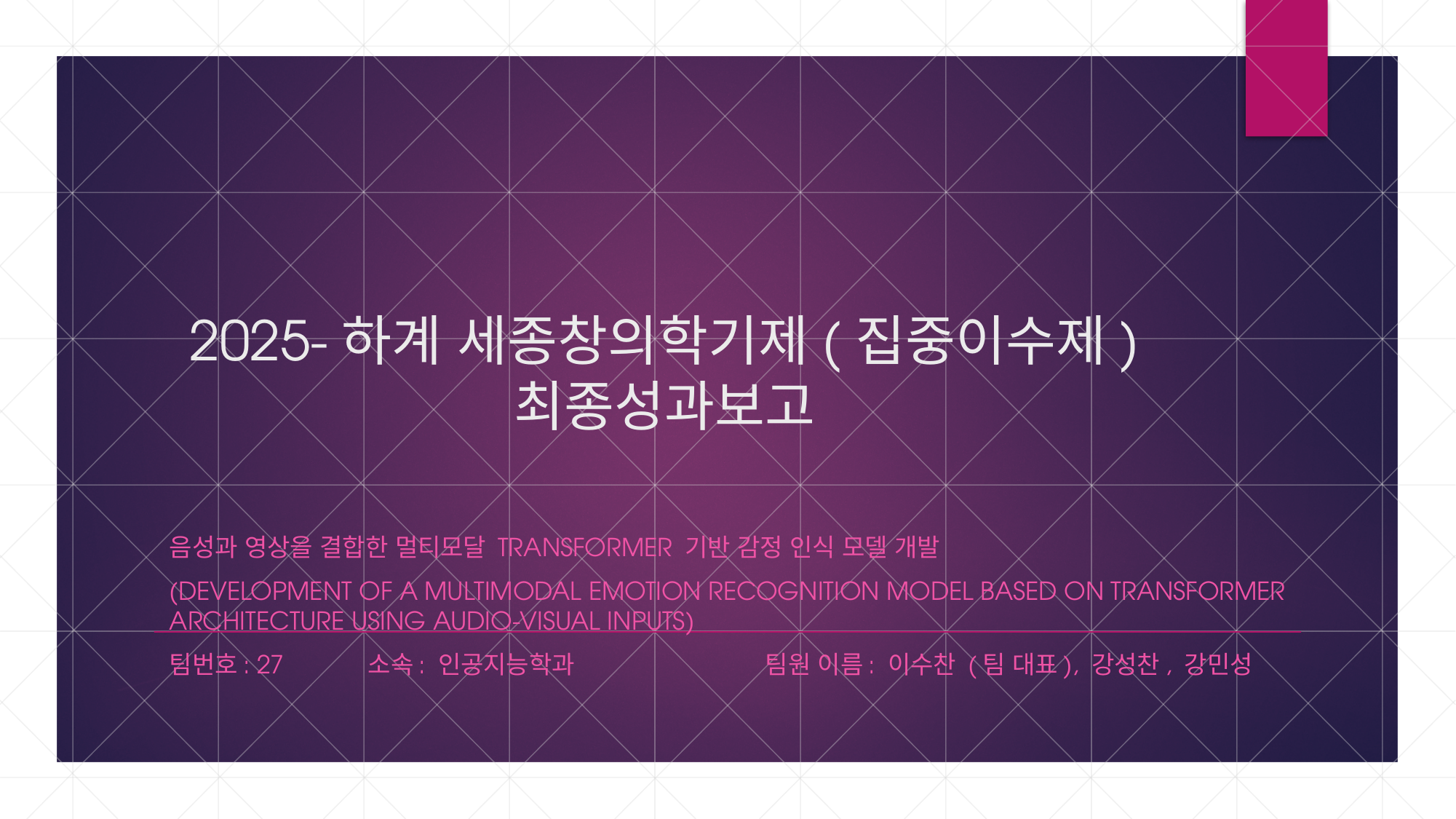

# 2025-하계 세종창의학기제(집중이수제) 최종성과보고
음성과 영상을 결합한 멀티모달 Transformer 기반 감정 인식 모델 개발
(Development of a Multimodal Emotion Recognition Model Based on Transformer Architecture Using Audio-Visual Inputs)
팀번호: 27		소속: 인공지능학과		팀원 이름: 이수찬 (팀 대표), 강성찬, 강민성